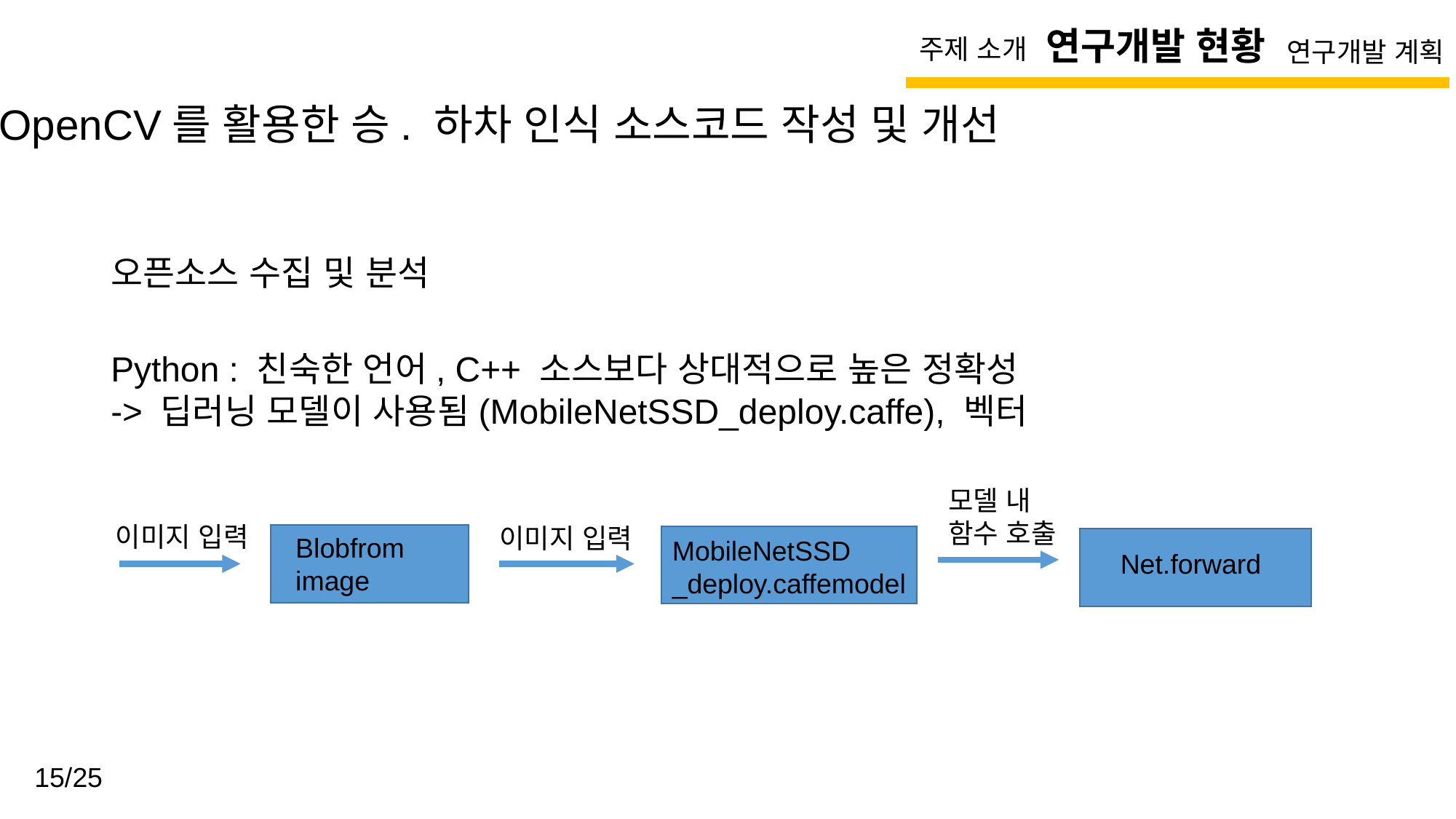

연구개발 현황
주제 소개
연구개발 계획

OpenCV를 활용한 승. 하차 인식 소스코드 작성 및 개선
오픈소스 수집 및 분석
Python : 친숙한 언어, C++ 소스보다 상대적으로 높은 정확성
-> 딥러닝 모델이 사용됨(MobileNetSSD_deploy.caffe), 벡터
모델 내
함수 호출
이미지 입력
이미지 입력

Blobfrom image

MobileNetSSD
_deploy.caffemodel

Net.forward
15/25